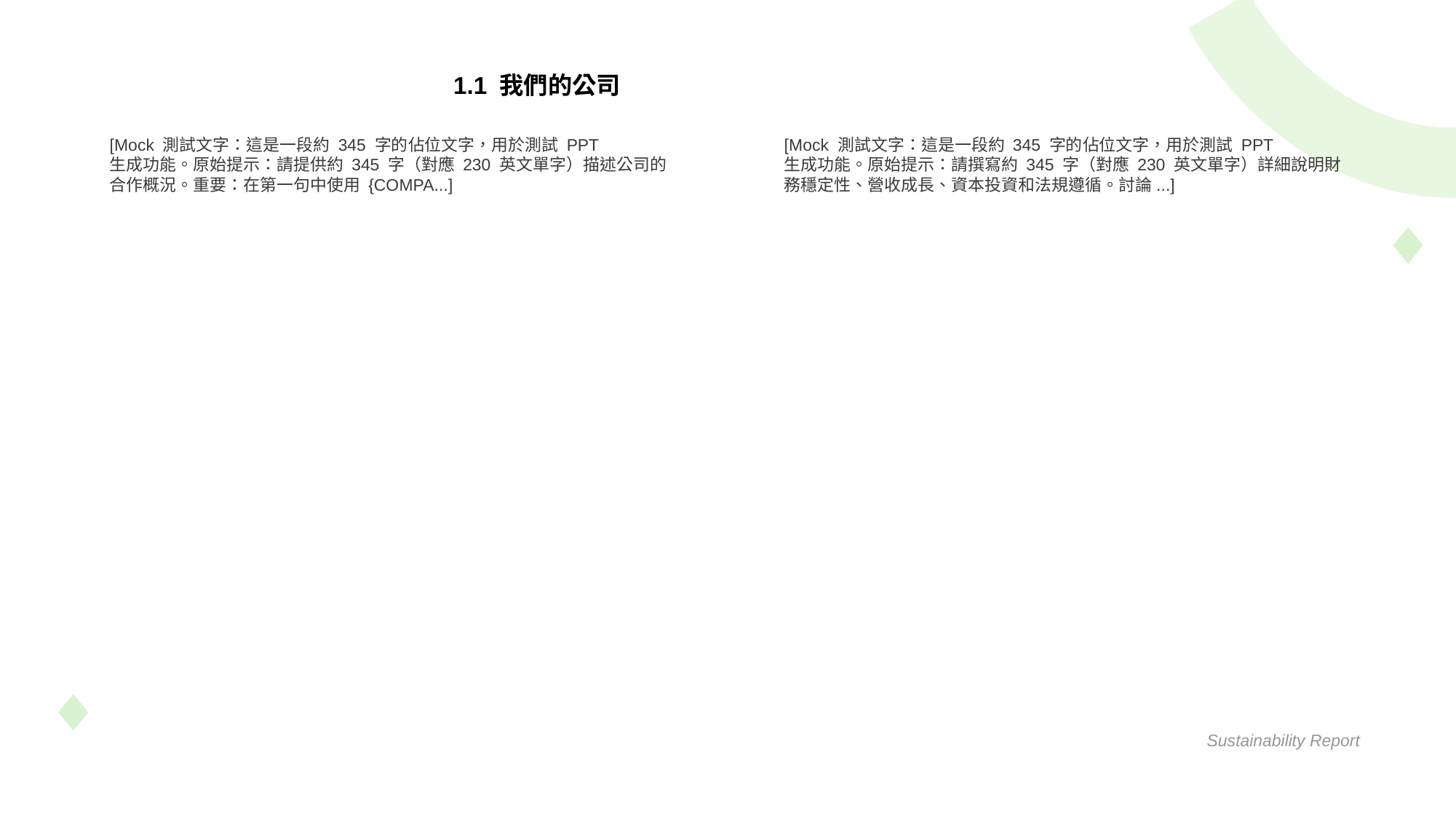

1.1 我們的公司
[Mock 測試文字：這是一段約 345 字的佔位文字，用於測試 PPT
生成功能。原始提示：請提供約 345 字（對應 230 英文單字）描述公司的合作概況。重要：在第一句中使用 {COMPA...]
[Mock 測試文字：這是一段約 345 字的佔位文字，用於測試 PPT
生成功能。原始提示：請撰寫約 345 字（對應 230 英文單字）詳細說明財務穩定性、營收成長、資本投資和法規遵循。討論...]
Sustainability Report